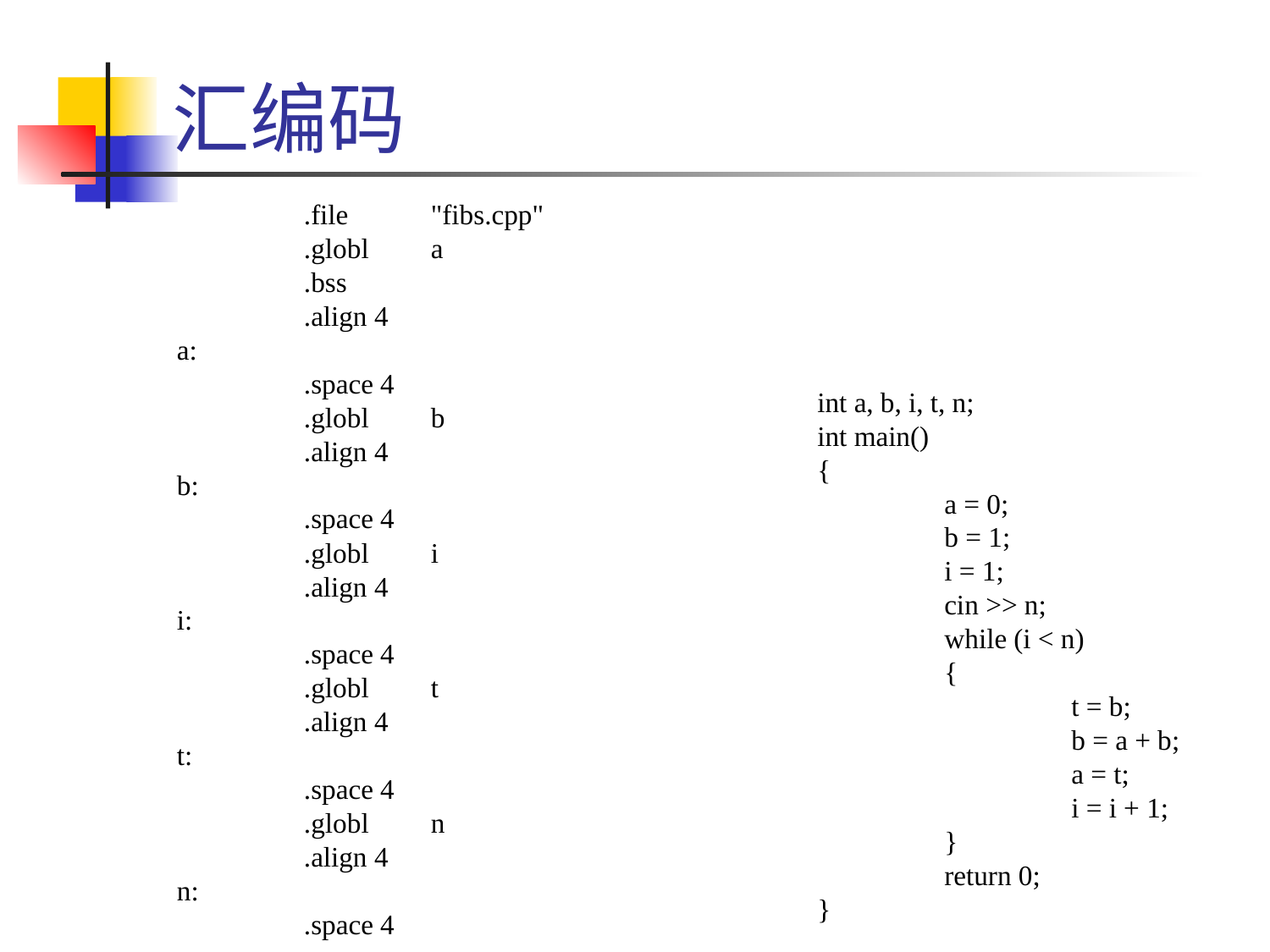

# 汇编码
	.file	"fibs.cpp"
	.globl	a
	.bss
	.align 4
a:
	.space 4
	.globl	b
	.align 4
b:
	.space 4
	.globl	i
	.align 4
i:
	.space 4
	.globl	t
	.align 4
t:
	.space 4
	.globl	n
	.align 4
n:
	.space 4
int a, b, i, t, n;
int main()
{
	a = 0;
	b = 1;
	i = 1;
	cin >> n;
	while (i < n)
	{
		t = b;
		b = a + b;
		a = t;
		i = i + 1;
	}
	return 0;
}